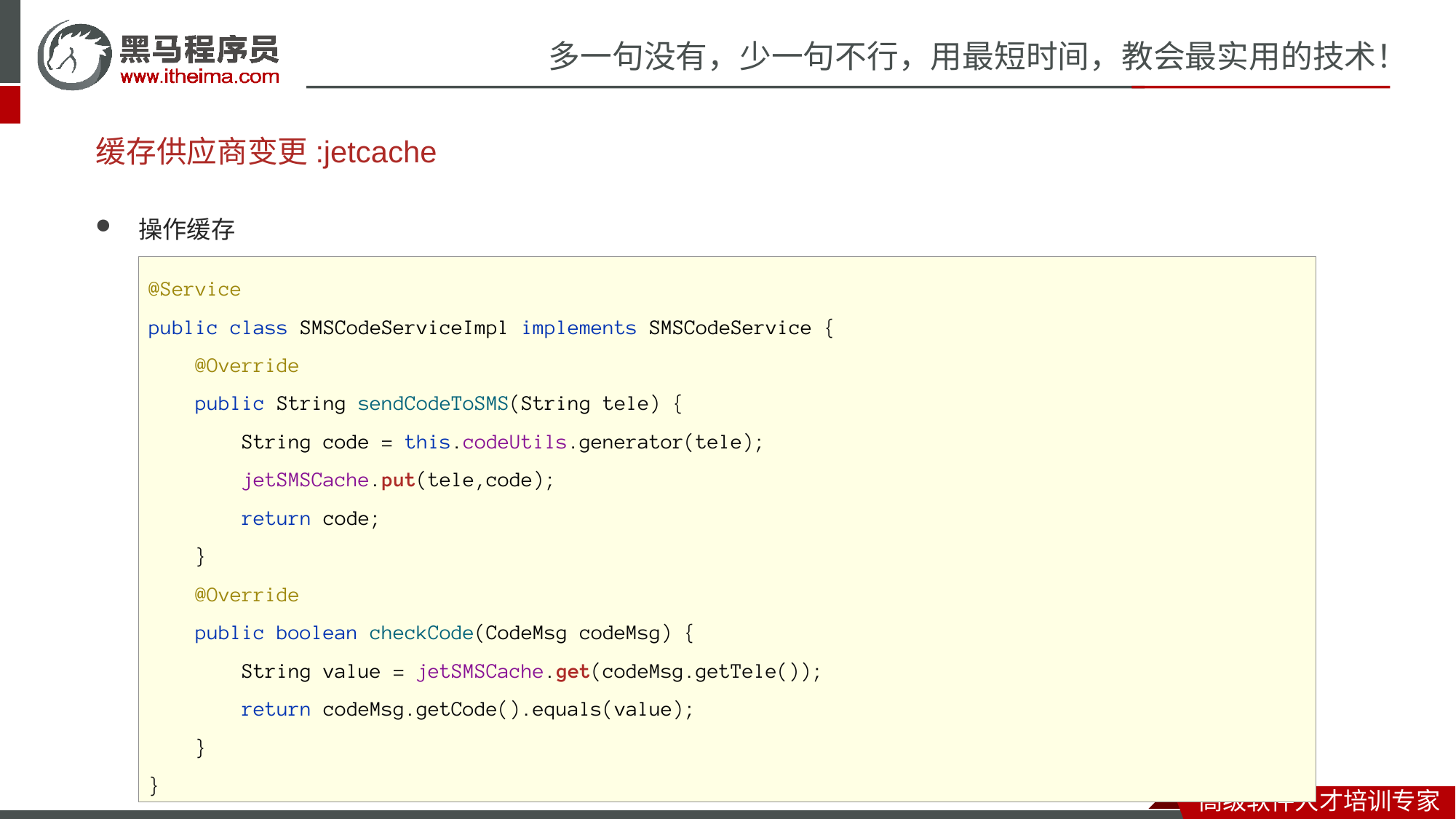

# 缓存供应商变更:jetcache
操作缓存
@Service
public class SMSCodeServiceImpl implements SMSCodeService {
    @Override
    public String sendCodeToSMS(String tele) {
        String code = this.codeUtils.generator(tele);
        jetSMSCache.put(tele,code);
        return code;
    }
    @Override
    public boolean checkCode(CodeMsg codeMsg) {
        String value = jetSMSCache.get(codeMsg.getTele());
        return codeMsg.getCode().equals(value);
    }
}